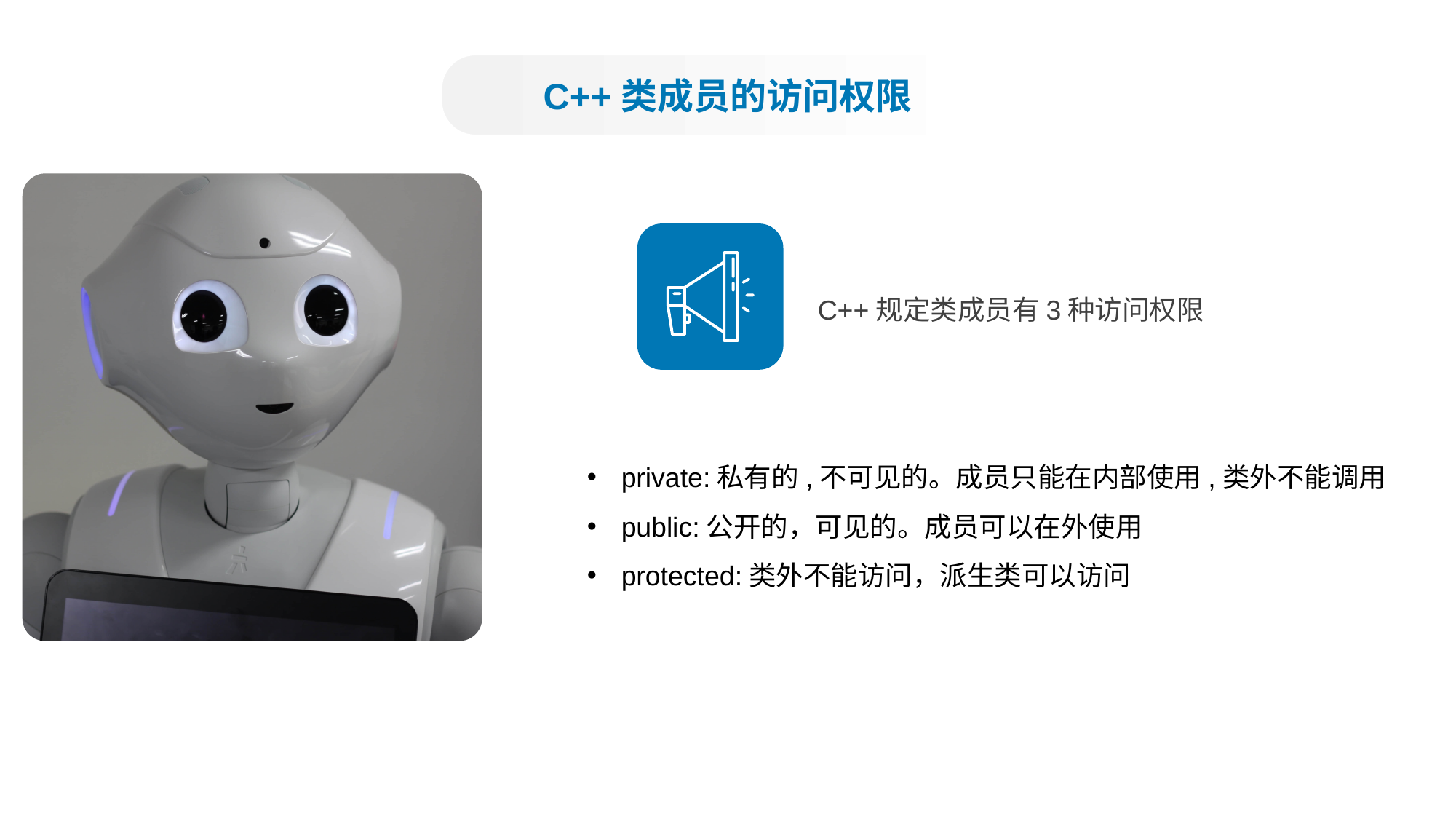

C++类成员的访问权限

C++规定类成员有3种访问权限
private:私有的,不可见的。成员只能在内部使用,类外不能调用
public:公开的，可见的。成员可以在外使用
protected:类外不能访问，派生类可以访问